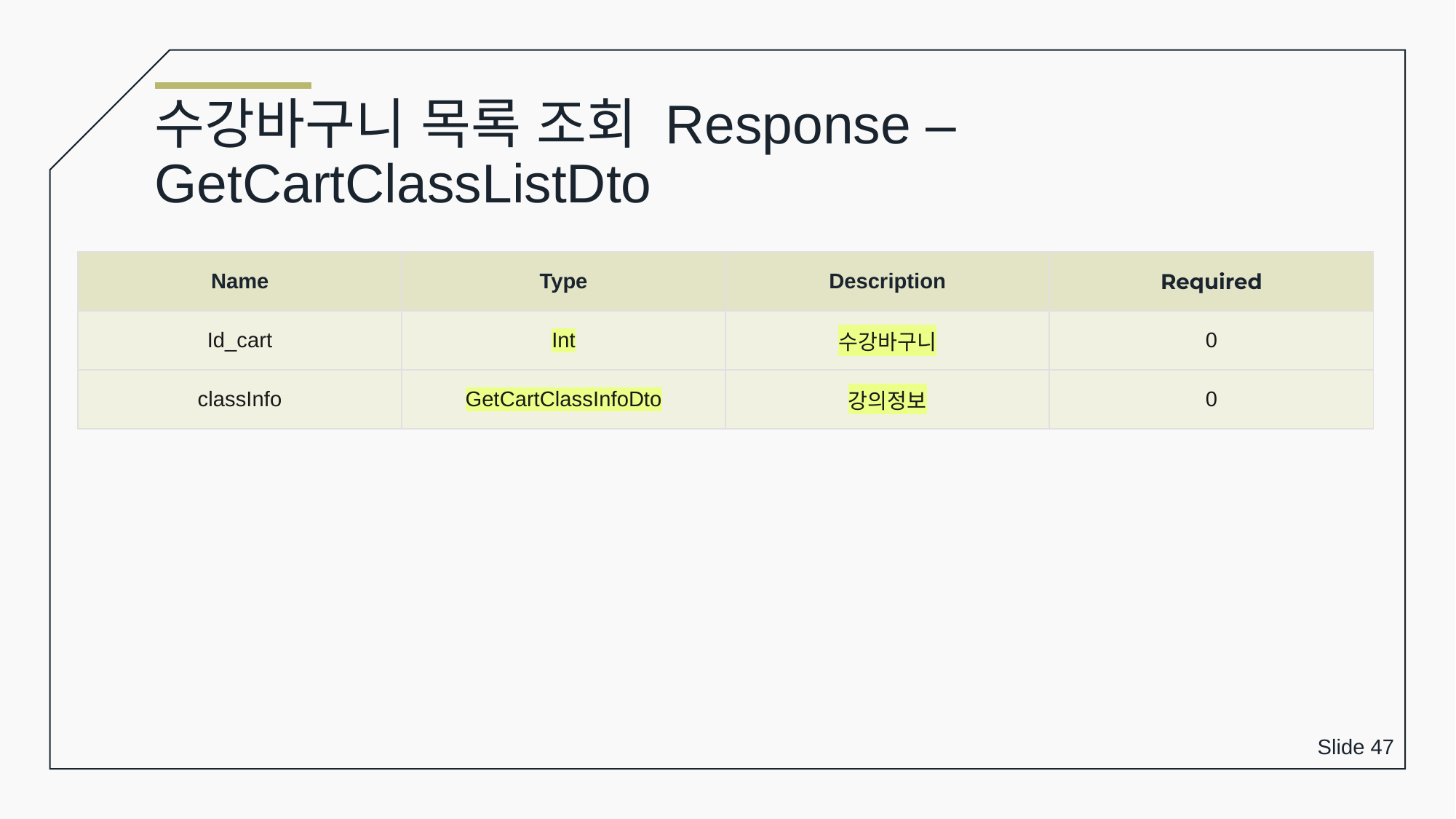

수강바구니 목록 조회 Response – GetCartClassListDto

| Name | Type | Description | Required |
| --- | --- | --- | --- |
| Id\_cart | Int | 수강바구니 | 0 |
| classInfo | GetCartClassInfoDto | 강의정보 | 0 |